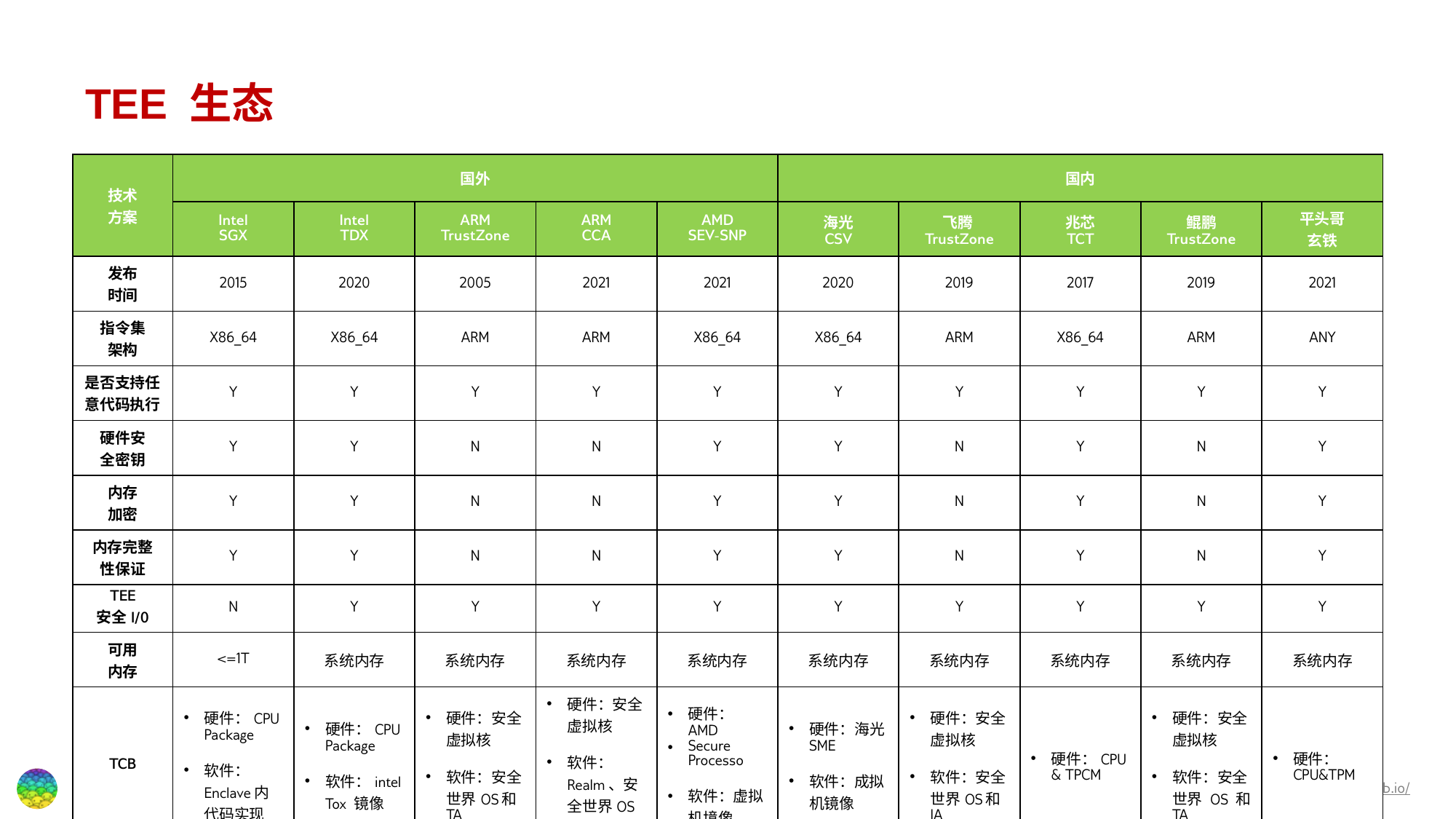

# TEE 生态
| 技术 方案 | 国外 |  |  |  |  | 国内 |  |  |  |  |
| --- | --- | --- | --- | --- | --- | --- | --- | --- | --- | --- |
|  | Intel SGX | Intel TDX | ARM TrustZone | ARM CCA | AMD SEV-SNP | 海光 CSV | 飞腾 TrustZone | 兆芯 TCT | 鲲鹏 TrustZone | 平头哥 玄铁 |
| 发布 时间 | 2015 | 2020 | 2005 | 2021 | 2021 | 2020 | 2019 | 2017 | 2019 | 2021 |
| 指令集 架构 | X86\_64 | X86\_64 | ARM | ARM | X86\_64 | X86\_64 | ARM | X86\_64 | ARM | ANY |
| 是否支持任意代码执行 | Y | Y | Y | Y | Y | Y | Y | Y | Y | Y |
| 硬件安 全密钥 | Y | Y | N | N | Y | Y | N | Y | N | Y |
| 内存 加密 | Y | Y | N | N | Y | Y | N | Y | N | Y |
| 内存完整 性保证 | Y | Y | N | N | Y | Y | N | Y | N | Y |
| TEE 安全I/0 | N | Y | Y | Y | Y | Y | Y | Y | Y | Y |
| 可用 内存 | <=1T | 系统内存 | 系统内存 | 系统内存 | 系统内存 | 系统内存 | 系统内存 | 系统内存 | 系统内存 | 系统内存 |
| TCB | 硬件：CPU Package 软件：Enclave内代码实现 | 硬件：CPU Package 软件：intel Tox 镜像 | 硬件：安全虚拟核 软件：安全世界OS和TA | 硬件：安全虚拟核 软件：Realm、安全世界OS和TA | 硬件：AMD Secure Processo 软件：虚拟机境像 | 硬件：海光SME 软件：成拟机镜像 | 硬件：安全虚拟核 软件：安全世界OS和IA | 硬件：CPU & TPCM | 硬件：安全虚拟核 软件：安全世界 OS 和 TA | 硬件：CPU&TPM |